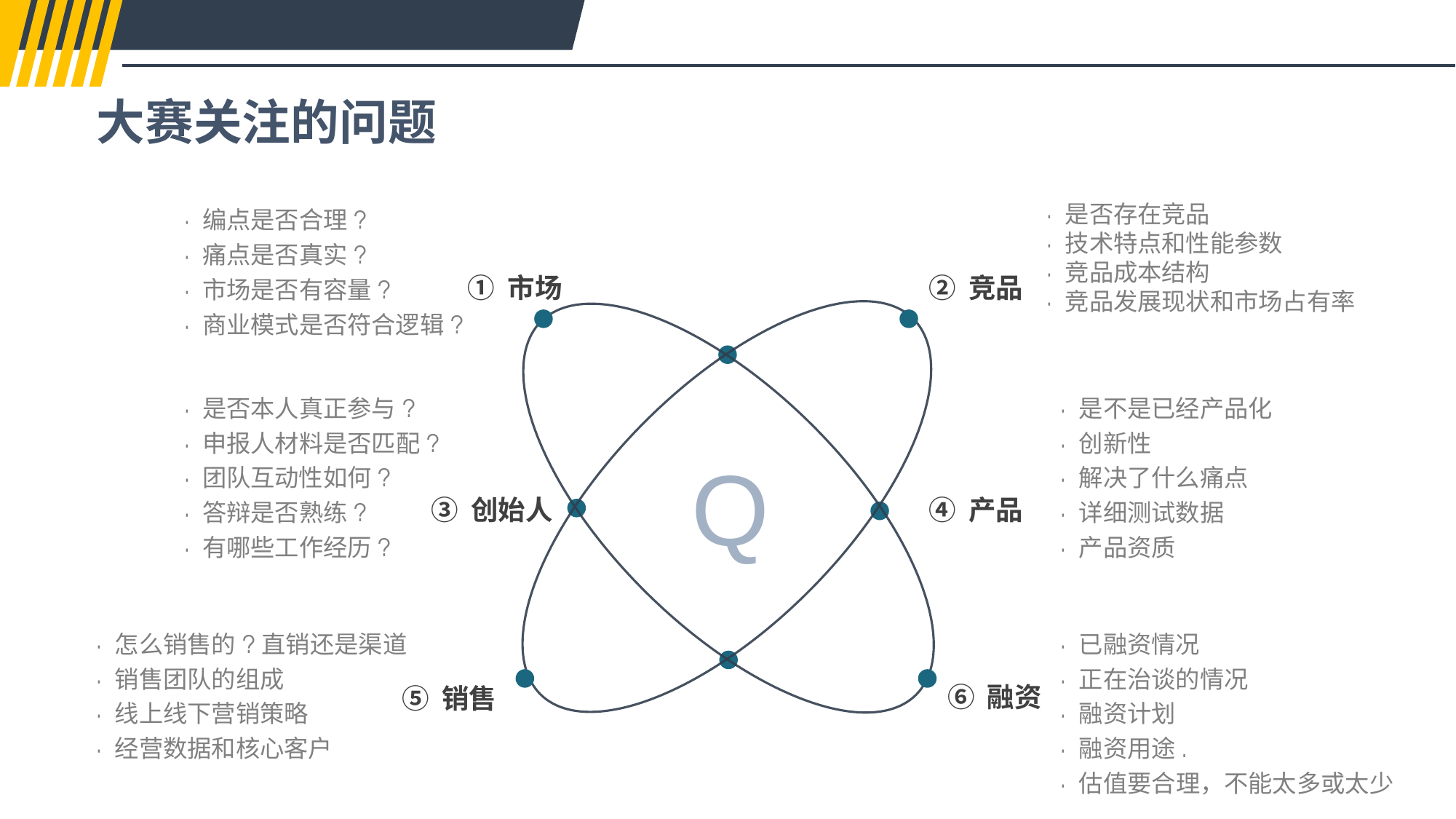

大赛关注的问题
· 编点是否合理?
· 痛点是否真实?
· 市场是否有容量?
· 商业模式是否符合逻辑?
① 市场
· 是否存在竞品
· 技术特点和性能参数
· 竞品成本结构
· 竞品发展现状和市场占有率
② 竞品

· 是否本人真正参与?
· 申报人材料是否匹配?
· 团队互动性如何?
· 答辩是否熟练?
· 有哪些工作经历?
· 是不是已经产品化
· 创新性
· 解决了什么痛点
· 详细测试数据
· 产品资质

Q
③ 创始人
④ 产品

· 怎么销售的?直销还是渠道
· 销售团队的组成
· 线上线下营销策略
· 经营数据和核心客户
· 已融资情况
· 正在治谈的情况
· 融资计划
· 融资用途.
· 估值要合理，不能太多或太少

⑥ 融资

⑤ 销售